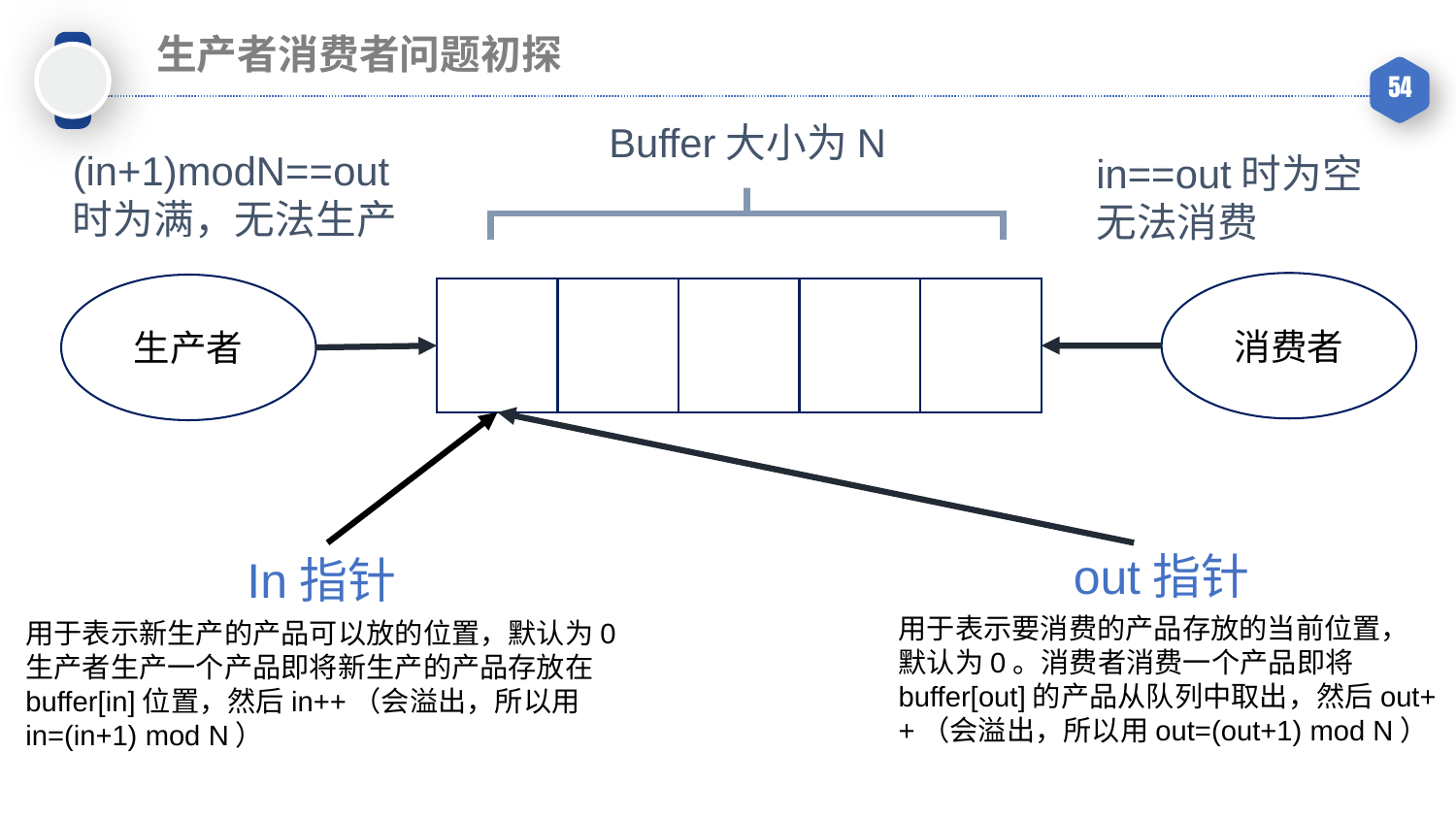

生产者消费者问题初探
Buffer大小为N
(in+1)modN==out
时为满，无法生产
in==out时为空
无法消费
消费者
生产者

out指针
In指针
用于表示要消费的产品存放的当前位置，默认为0。消费者消费一个产品即将buffer[out]的产品从队列中取出，然后out++（会溢出，所以用out=(out+1) mod N）

用于表示新生产的产品可以放的位置，默认为0生产者生产一个产品即将新生产的产品存放在buffer[in]位置，然后in++（会溢出，所以用in=(in+1) mod N）